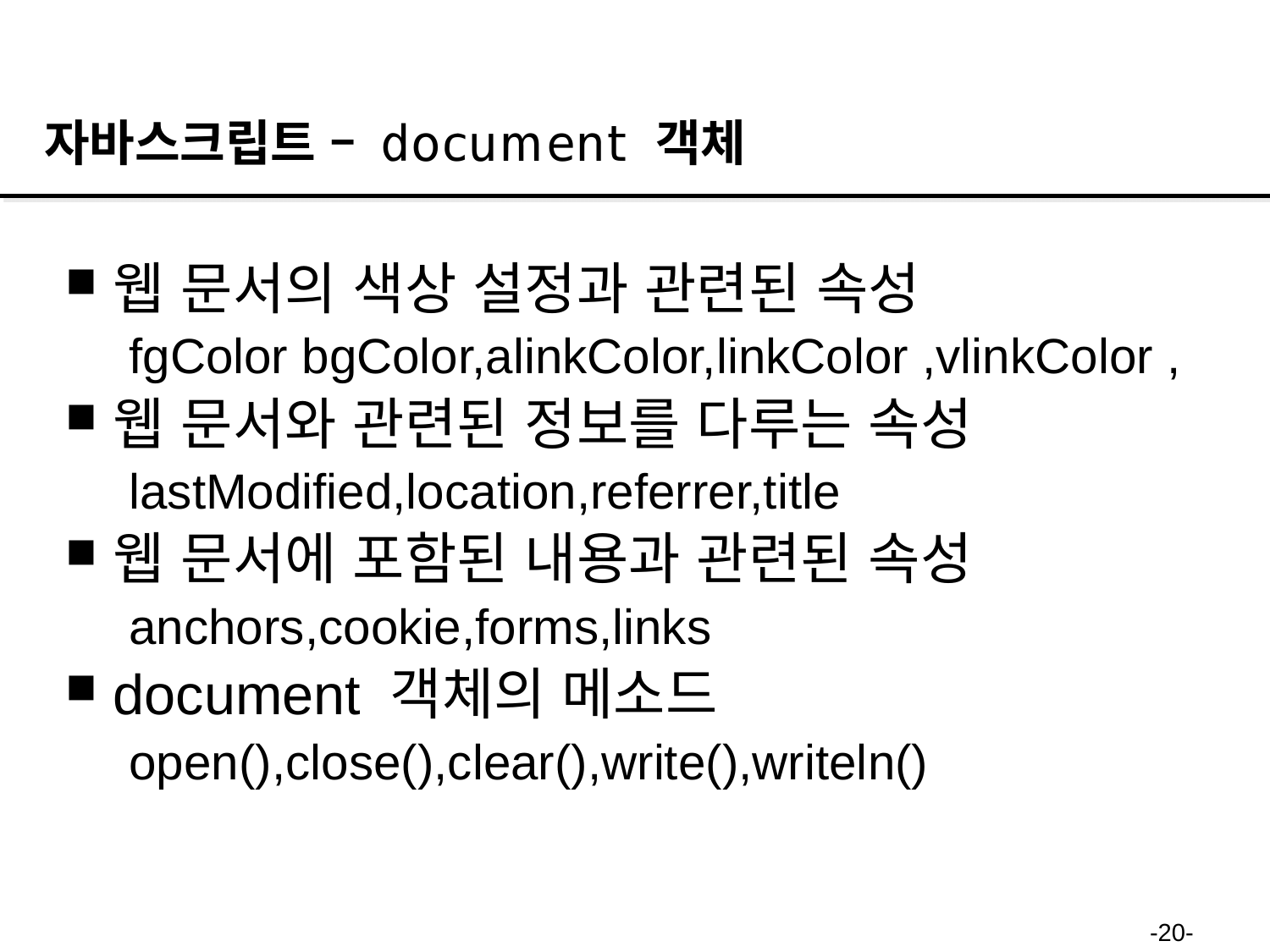

자바스크립트 – document 객체
웹 문서의 색상 설정과 관련된 속성
fgColor bgColor,alinkColor,linkColor ,vlinkColor ,
웹 문서와 관련된 정보를 다루는 속성
lastModified,location,referrer,title
웹 문서에 포함된 내용과 관련된 속성
anchors,cookie,forms,links
document 객체의 메소드
open(),close(),clear(),write(),writeln()

-20-